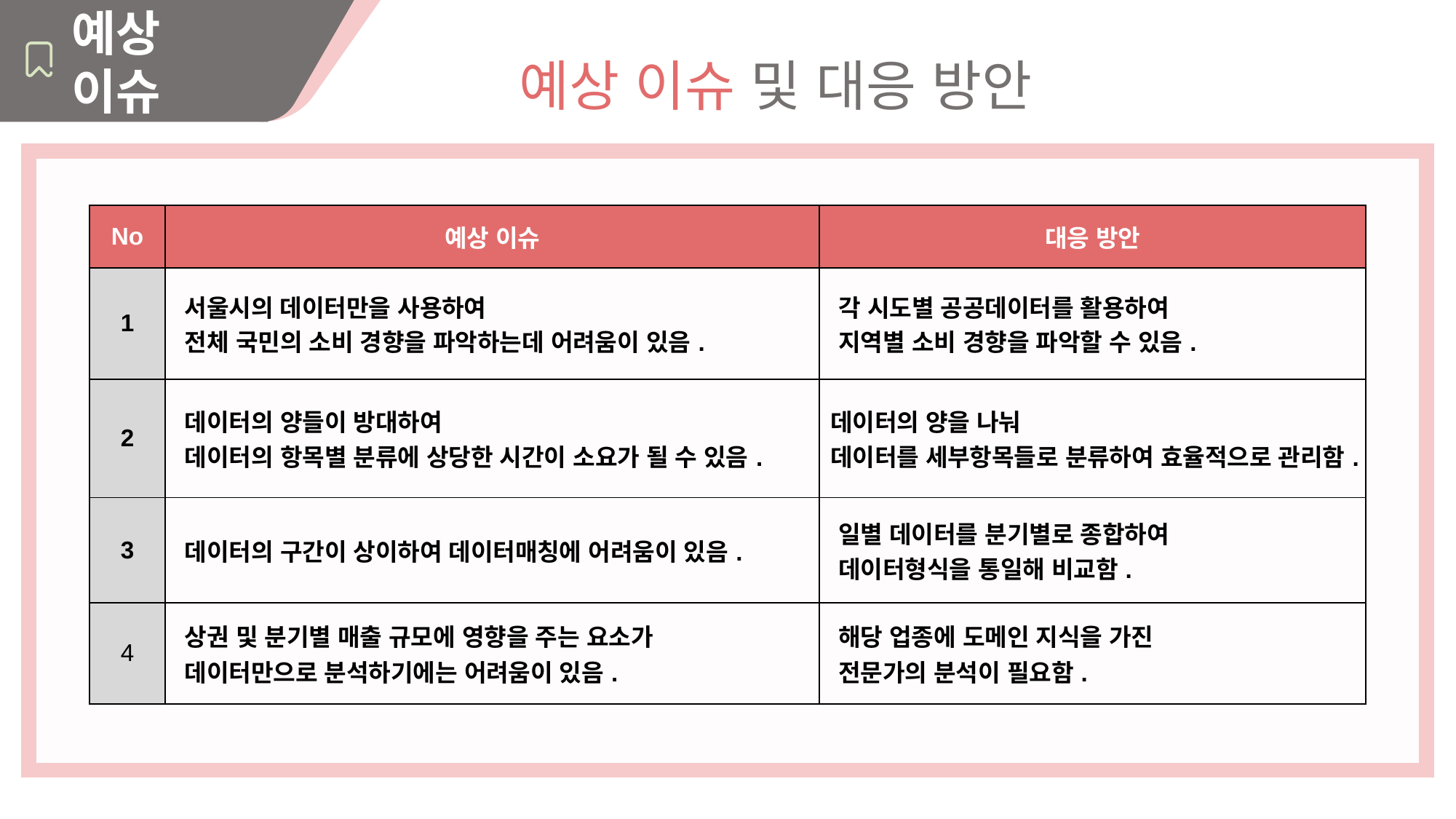

예상 이슈

예상 이슈 및 대응 방안

| No | 예상 이슈 | 대응 방안 |
| --- | --- | --- |
| 1 | 서울시의 데이터만을 사용하여 전체 국민의 소비 경향을 파악하는데 어려움이 있음. | 각 시도별 공공데이터를 활용하여 지역별 소비 경향을 파악할 수 있음. |
| 2 | 데이터의 양들이 방대하여 데이터의 항목별 분류에 상당한 시간이 소요가 될 수 있음. | 데이터의 양을 나눠 데이터를 세부항목들로 분류하여 효율적으로 관리함. |
| 3 | 데이터의 구간이 상이하여 데이터매칭에 어려움이 있음. | 일별 데이터를 분기별로 종합하여 데이터형식을 통일해 비교함. |
| 4 | 상권 및 분기별 매출 규모에 영향을 주는 요소가 데이터만으로 분석하기에는 어려움이 있음. | 해당 업종에 도메인 지식을 가진 전문가의 분석이 필요함. |